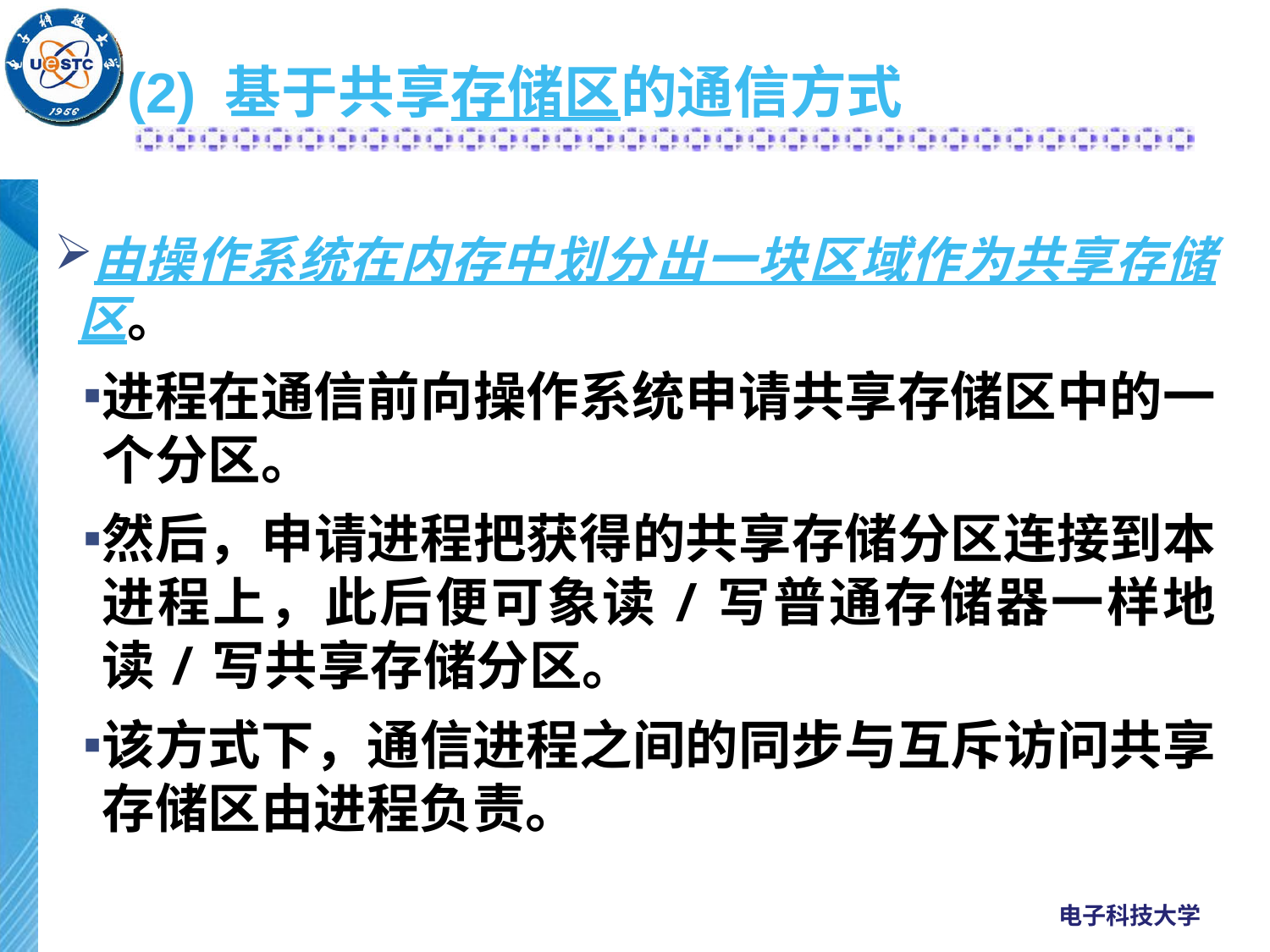

# (2) 基于共享存储区的通信方式
由操作系统在内存中划分出一块区域作为共享存储区。
进程在通信前向操作系统申请共享存储区中的一个分区。
然后，申请进程把获得的共享存储分区连接到本进程上，此后便可象读/写普通存储器一样地读/写共享存储分区。
该方式下，通信进程之间的同步与互斥访问共享存储区由进程负责。